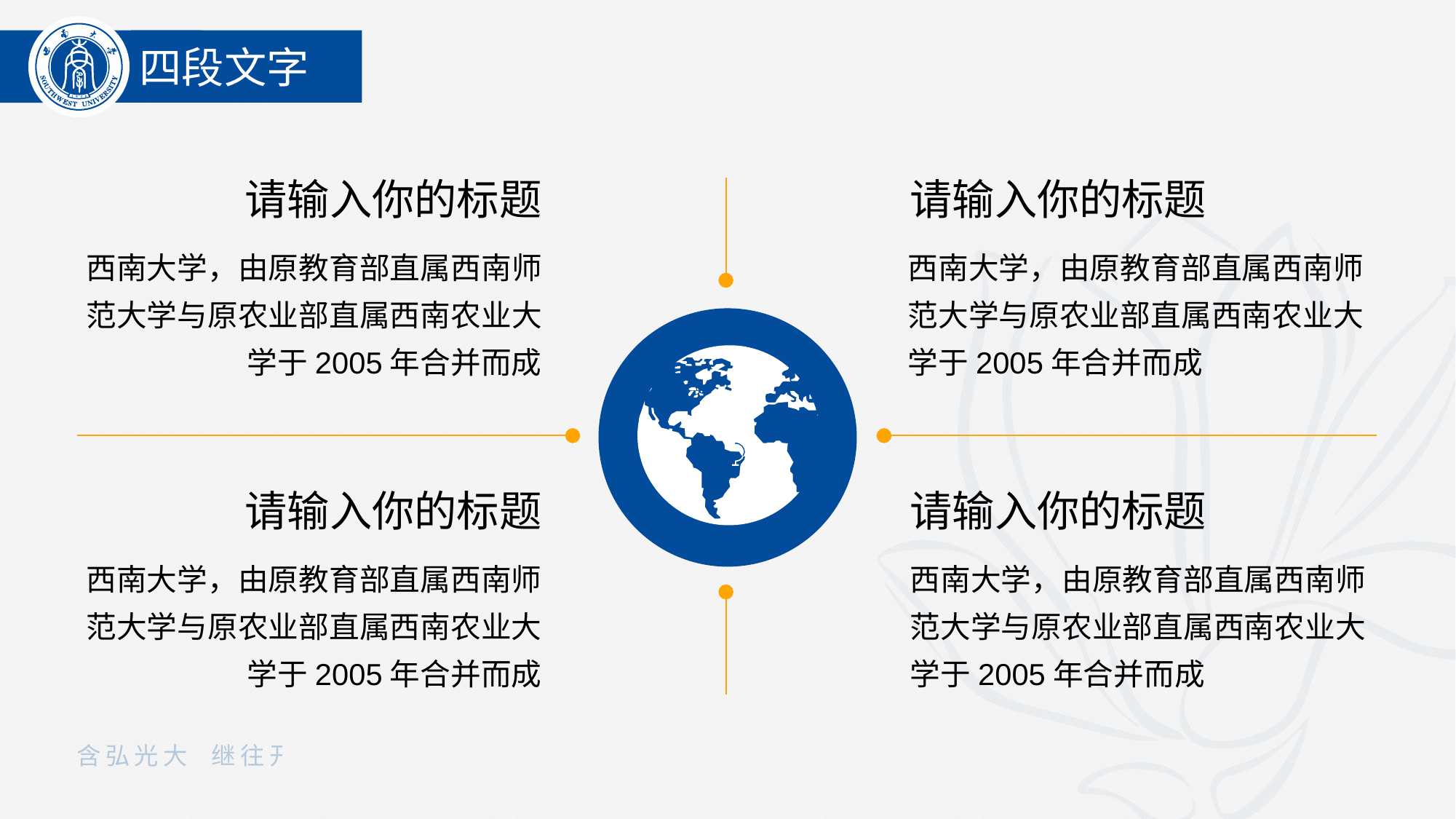

四段文字
请输入你的标题
请输入你的标题
西南大学，由原教育部直属西南师范大学与原农业部直属西南农业大学于2005年合并而成
西南大学，由原教育部直属西南师范大学与原农业部直属西南农业大学于2005年合并而成

请输入你的标题
请输入你的标题
西南大学，由原教育部直属西南师范大学与原农业部直属西南农业大学于2005年合并而成
西南大学，由原教育部直属西南师范大学与原农业部直属西南农业大学于2005年合并而成